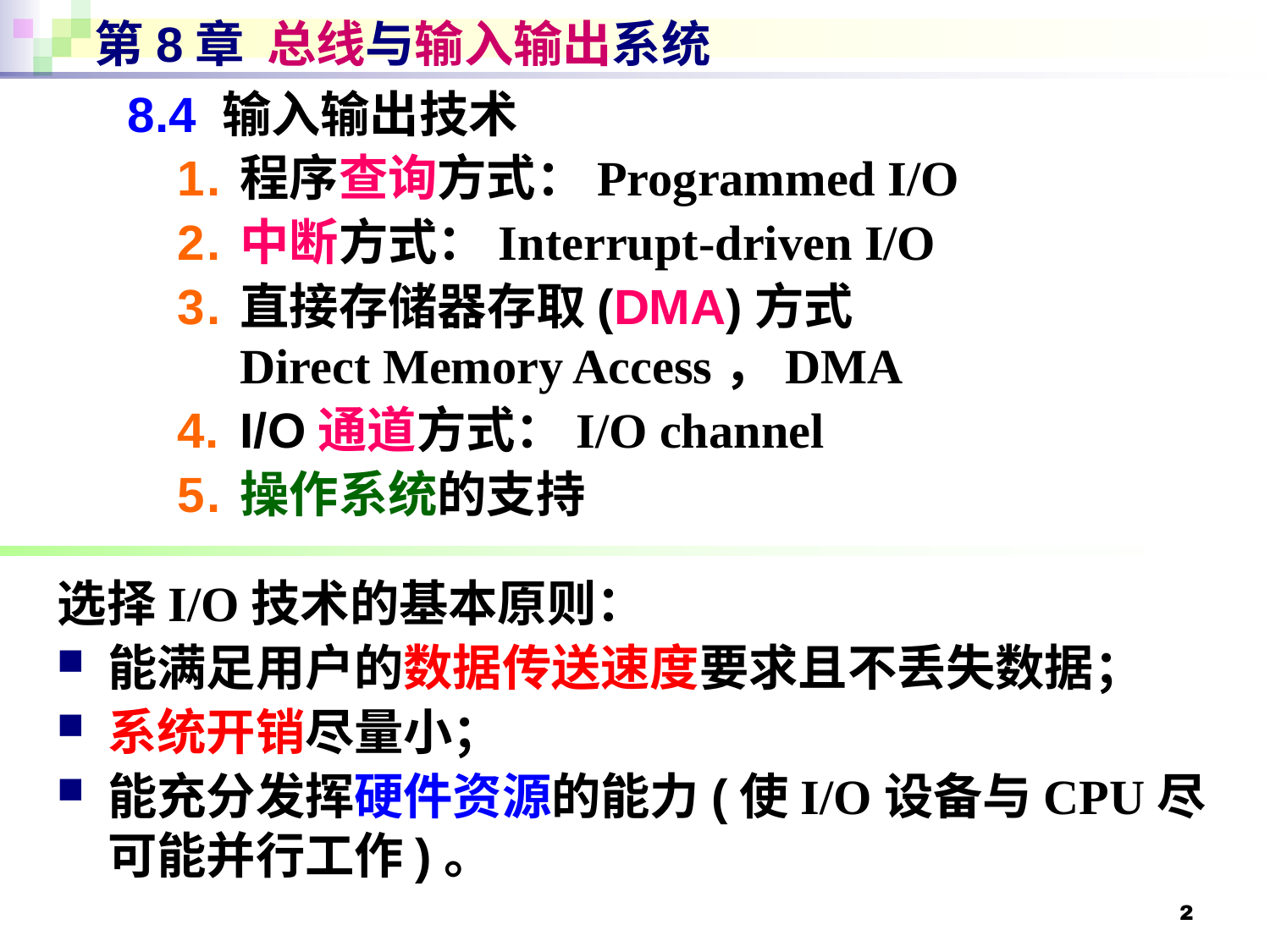

# 第8章  总线与输入输出系统
8.4 输入输出技术
程序查询方式：Programmed I/O
中断方式：Interrupt-driven I/O
直接存储器存取(DMA)方式
Direct Memory Access，DMA
I/O通道方式：I/O channel
操作系统的支持

选择I/O技术的基本原则：
能满足用户的数据传送速度要求且不丢失数据；
系统开销尽量小；
能充分发挥硬件资源的能力(使I/O设备与CPU尽可能并行工作)。
2